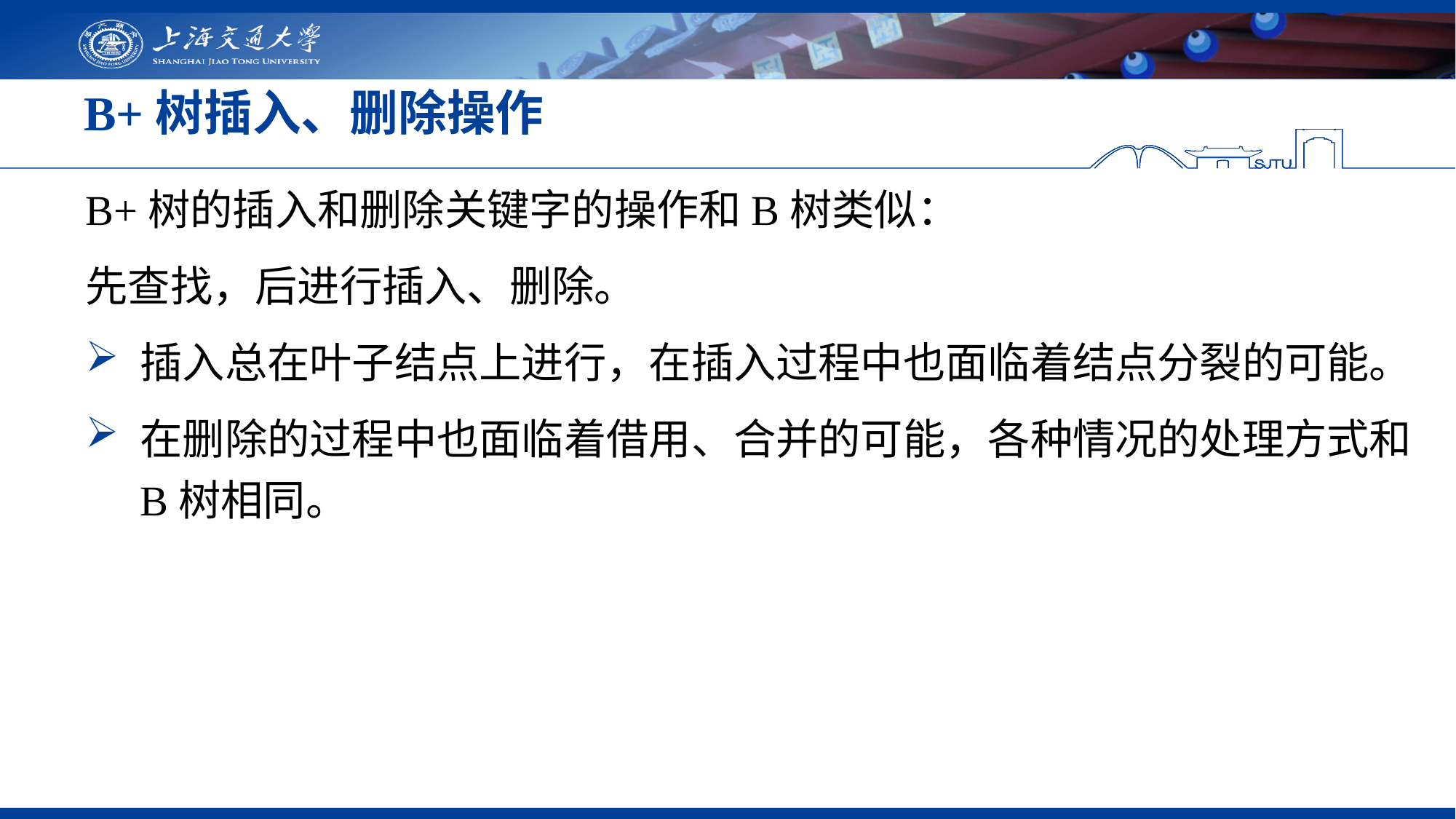

# B+树插入、删除操作
B+树的插入和删除关键字的操作和B树类似：
先查找，后进行插入、删除。
插入总在叶子结点上进行，在插入过程中也面临着结点分裂的可能。
在删除的过程中也面临着借用、合并的可能，各种情况的处理方式和B树相同。